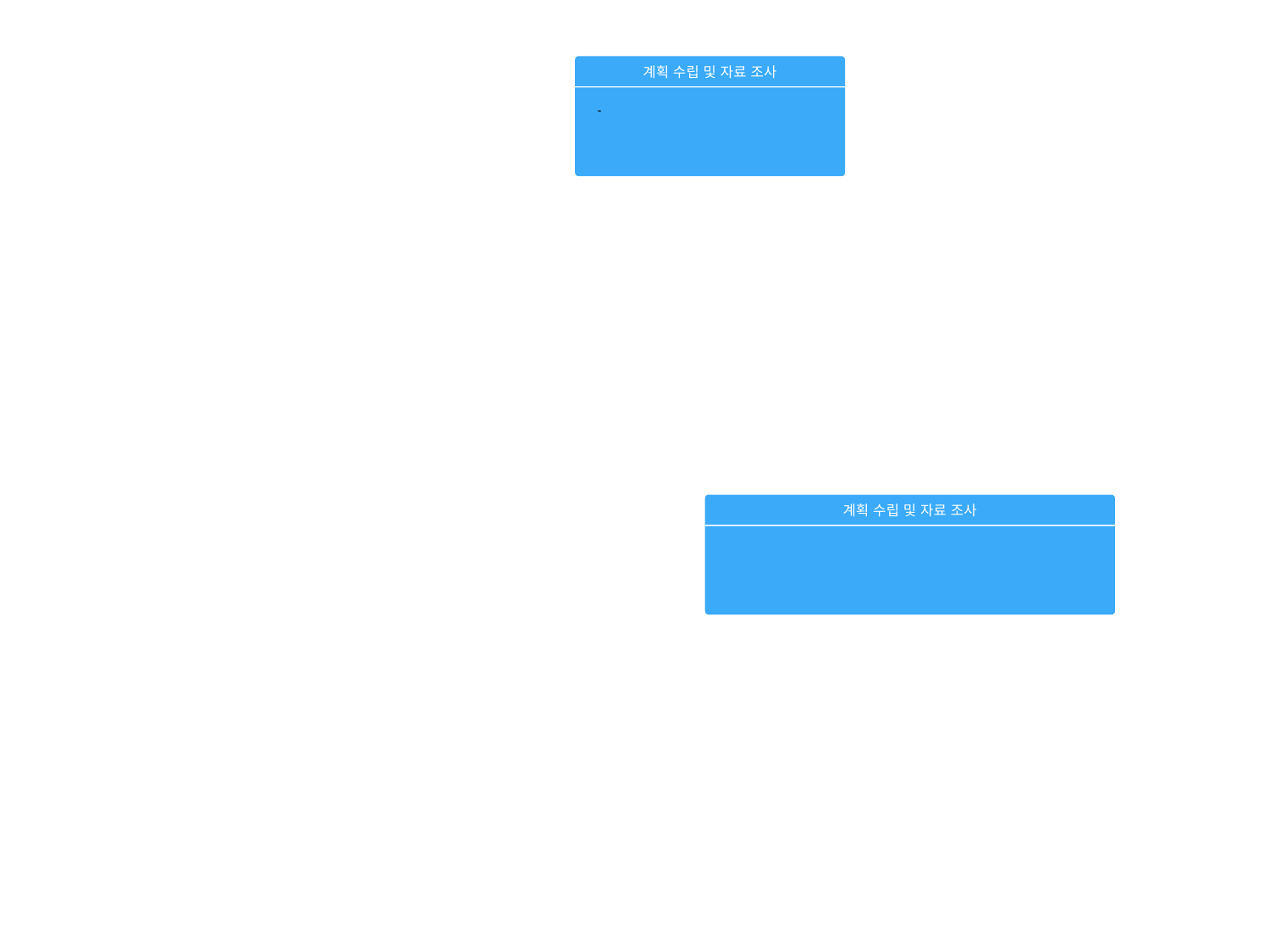

계획 수립 및 자료 조사

-
계획 수립 및 자료 조사